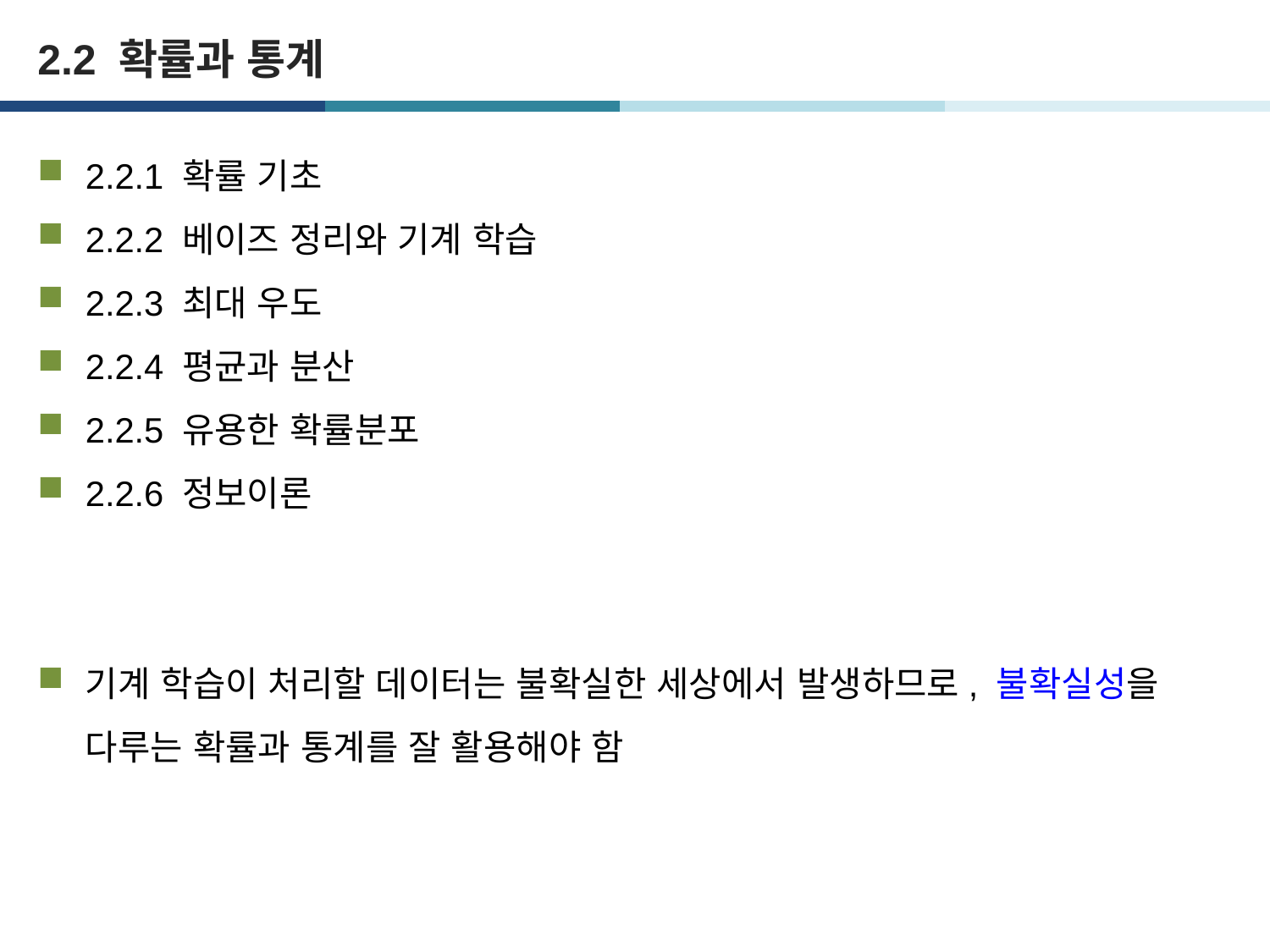

# 2.2 확률과 통계
2.2.1 확률 기초
2.2.2 베이즈 정리와 기계 학습
2.2.3 최대 우도
2.2.4 평균과 분산
2.2.5 유용한 확률분포
2.2.6 정보이론

기계 학습이 처리할 데이터는 불확실한 세상에서 발생하므로, 불확실성을 다루는 확률과 통계를 잘 활용해야 함